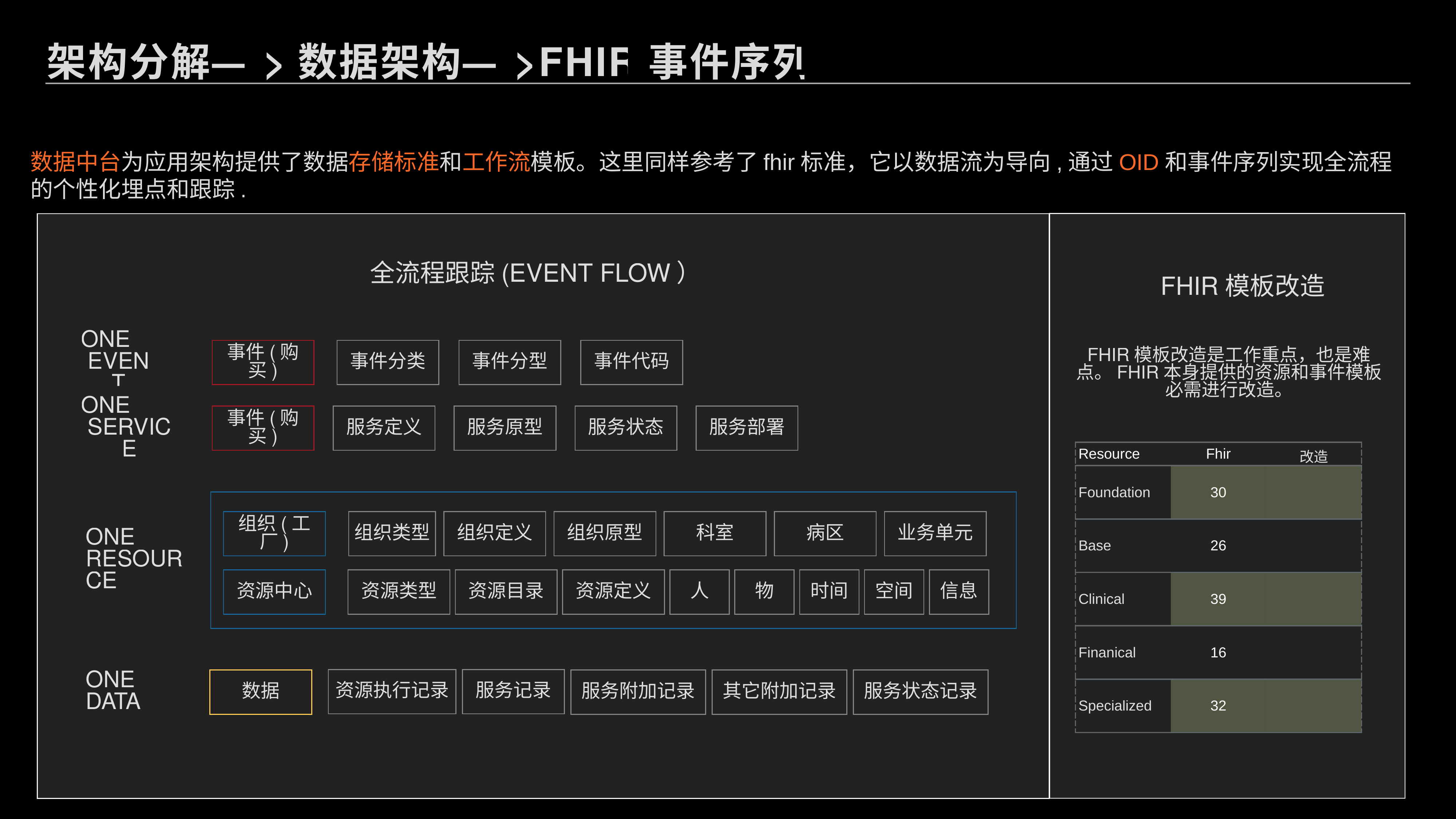

架构分解—>数据架构—>fhir事件序列
数据中台为应用架构提供了数据存储标准和工作流模板。这里同样参考了fhir标准，它以数据流为导向,通过OID和事件序列实现全流程
的个性化埋点和跟踪.

           全流程跟踪(event flow）
           Fhir模板改造
  Fhir模板改造是工作重点，也是难   点。fhir本身提供的资源和事件模板
必需进行改造。
One
EVENT
事件(购买)
事件分类
事件分型
事件代码
One
service
事件(购买)
服务定义
服务原型
服务状态
服务部署
| Resource | Fhir | 改造 |
| --- | --- | --- |
| Foundation | 30 |  |
| Base | 26 |  |
| Clinical | 39 |  |
| Finanical | 16 |  |
| Specialized | 32 |  |

组织(工厂)
组织类型
组织定义
组织原型
科室
病区
业务单元
One  resource
资源中心
资源类型
资源目录
资源定义
人
物
时间
空间
信息
One
data
资源执行记录
服务记录
数据
服务附加记录
其它附加记录
服务状态记录